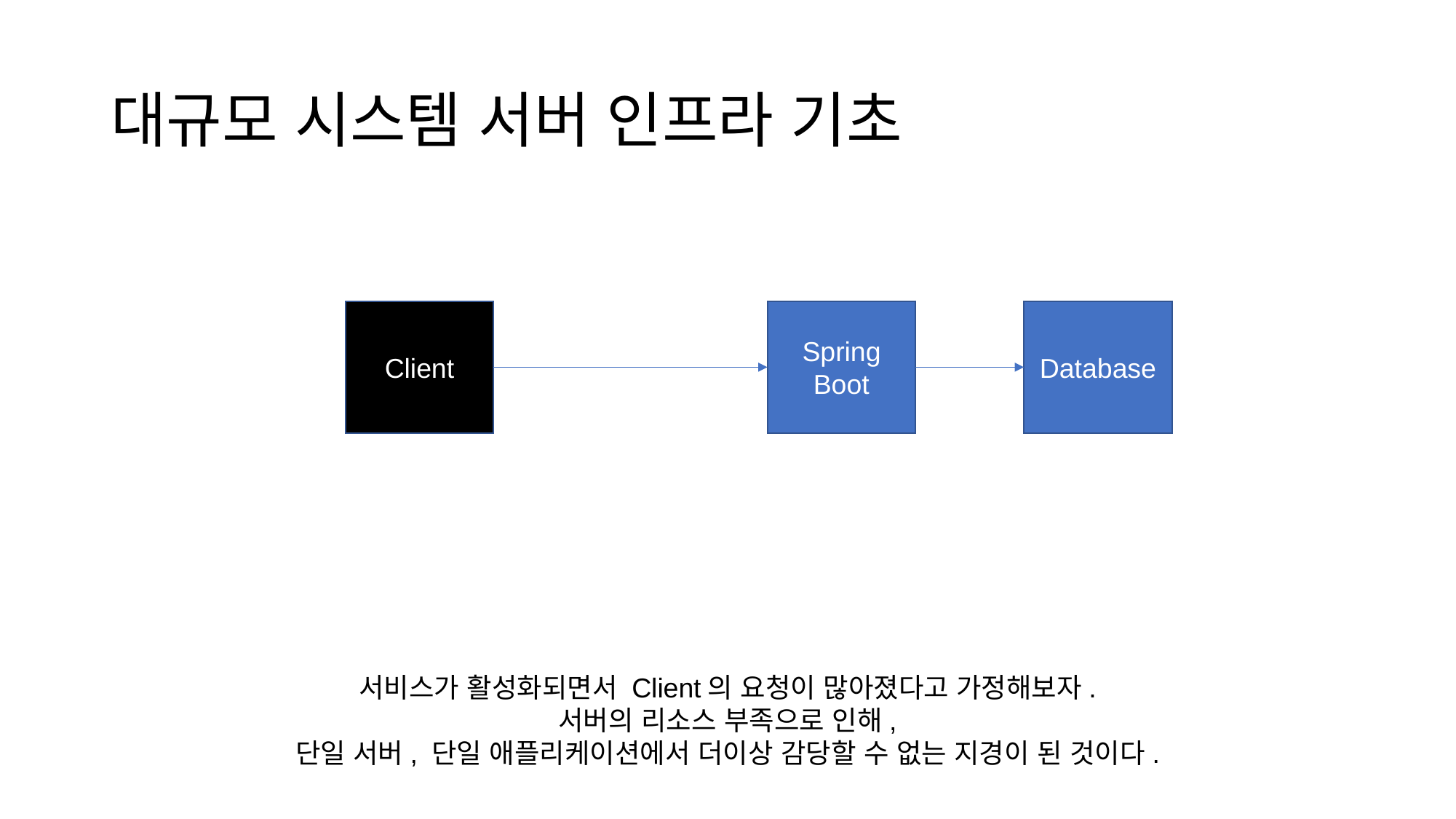

# 대규모 시스템 서버 인프라 기초
Client
Spring
Boot
Database
서비스가 활성화되면서 Client의 요청이 많아졌다고 가정해보자.
서버의 리소스 부족으로 인해,
단일 서버, 단일 애플리케이션에서 더이상 감당할 수 없는 지경이 된 것이다.